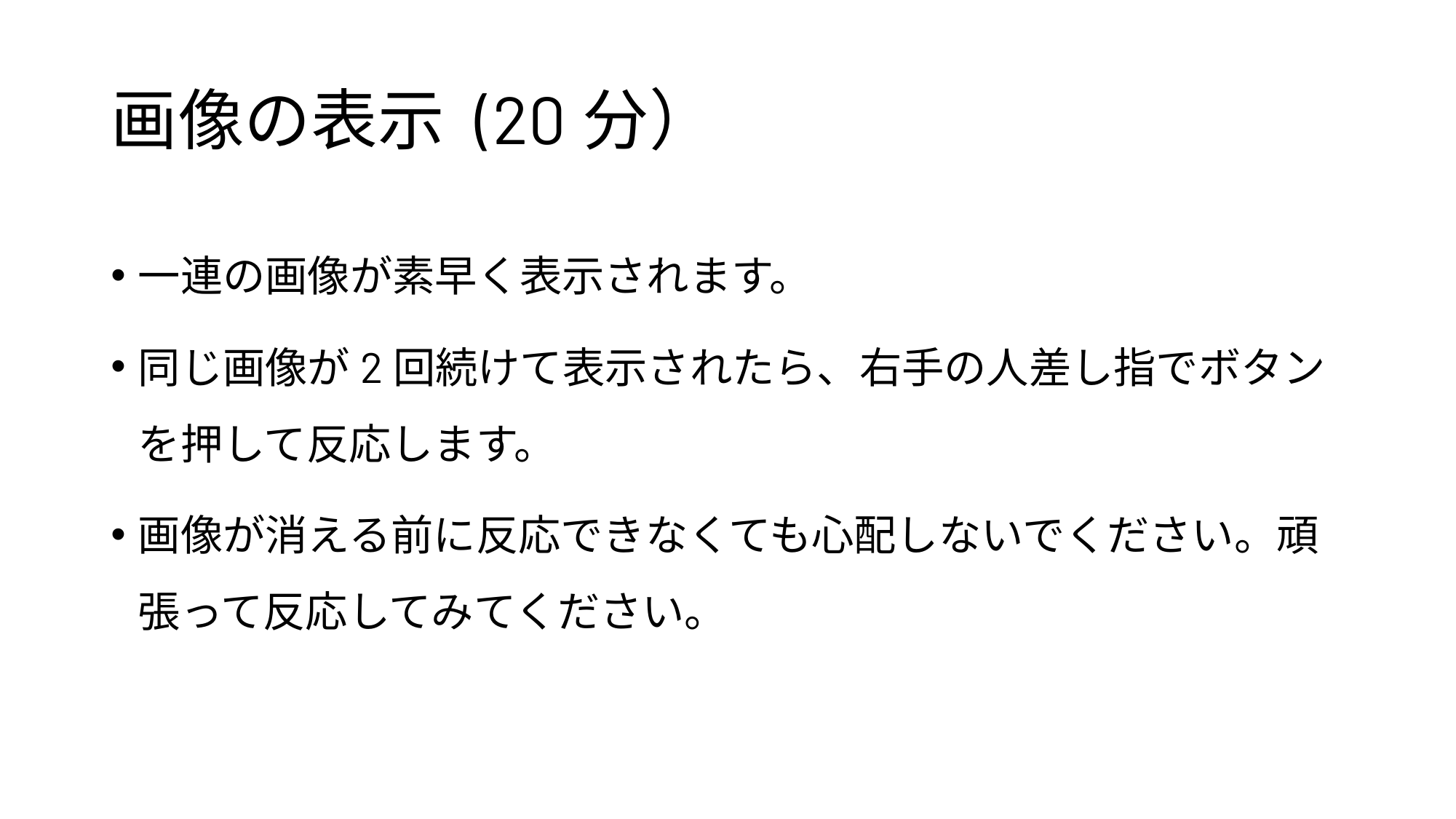

# 画像の表示 (20分）
一連の画像が素早く表示されます。
同じ画像が2回続けて表示されたら、右手の人差し指でボタンを押して反応します。
画像が消える前に反応できなくても心配しないでください。頑張って反応してみてください。